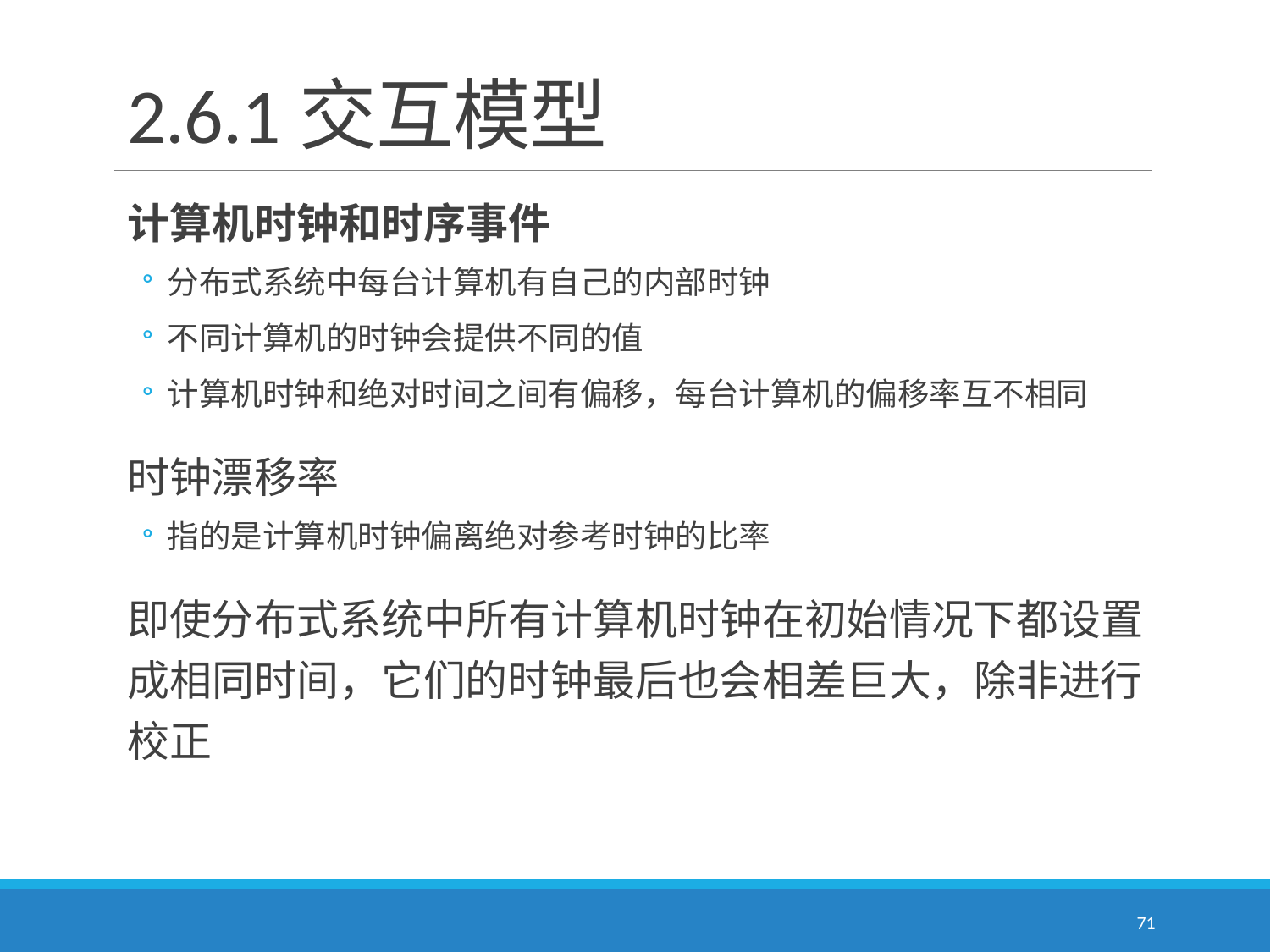

# 2.6.1交互模型
计算机时钟和时序事件
分布式系统中每台计算机有自己的内部时钟
不同计算机的时钟会提供不同的值
计算机时钟和绝对时间之间有偏移，每台计算机的偏移率互不相同
时钟漂移率
指的是计算机时钟偏离绝对参考时钟的比率
即使分布式系统中所有计算机时钟在初始情况下都设置成相同时间，它们的时钟最后也会相差巨大，除非进行校正
71